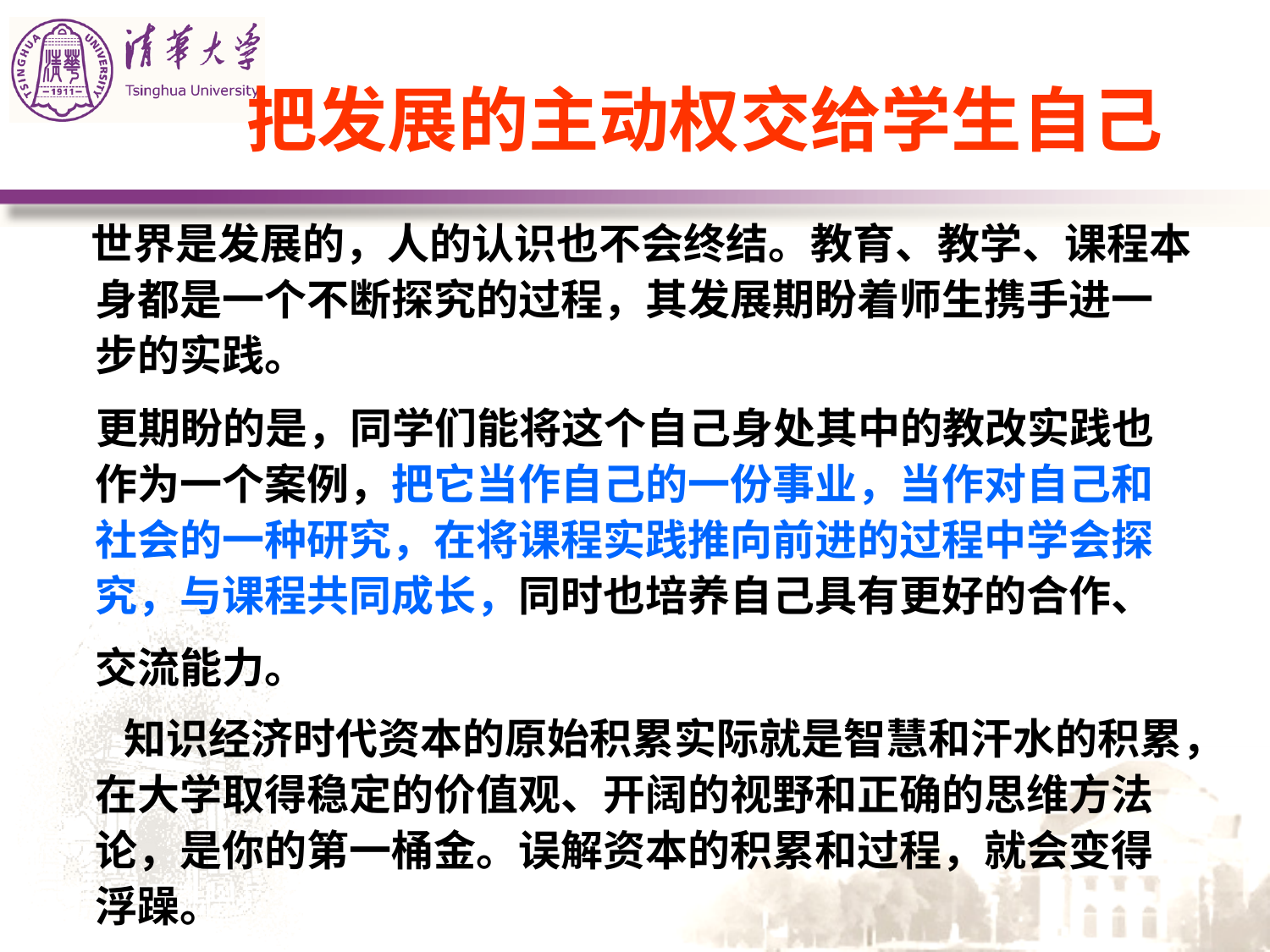

# 把发展的主动权交给学生自己
     世界是发展的，人的认识也不会终结。教育、教学、课程本身都是一个不断探究的过程，其发展期盼着师生携手进一步的实践。
    更期盼的是，同学们能将这个自己身处其中的教改实践也作为一个案例，把它当作自己的一份事业，当作对自己和社会的一种研究，在将课程实践推向前进的过程中学会探究，与课程共同成长，同时也培养自己具有更好的合作、交流能力。
       知识经济时代资本的原始积累实际就是智慧和汗水的积累，在大学取得稳定的价值观、开阔的视野和正确的思维方法论，是你的第一桶金。误解资本的积累和过程，就会变得浮躁。